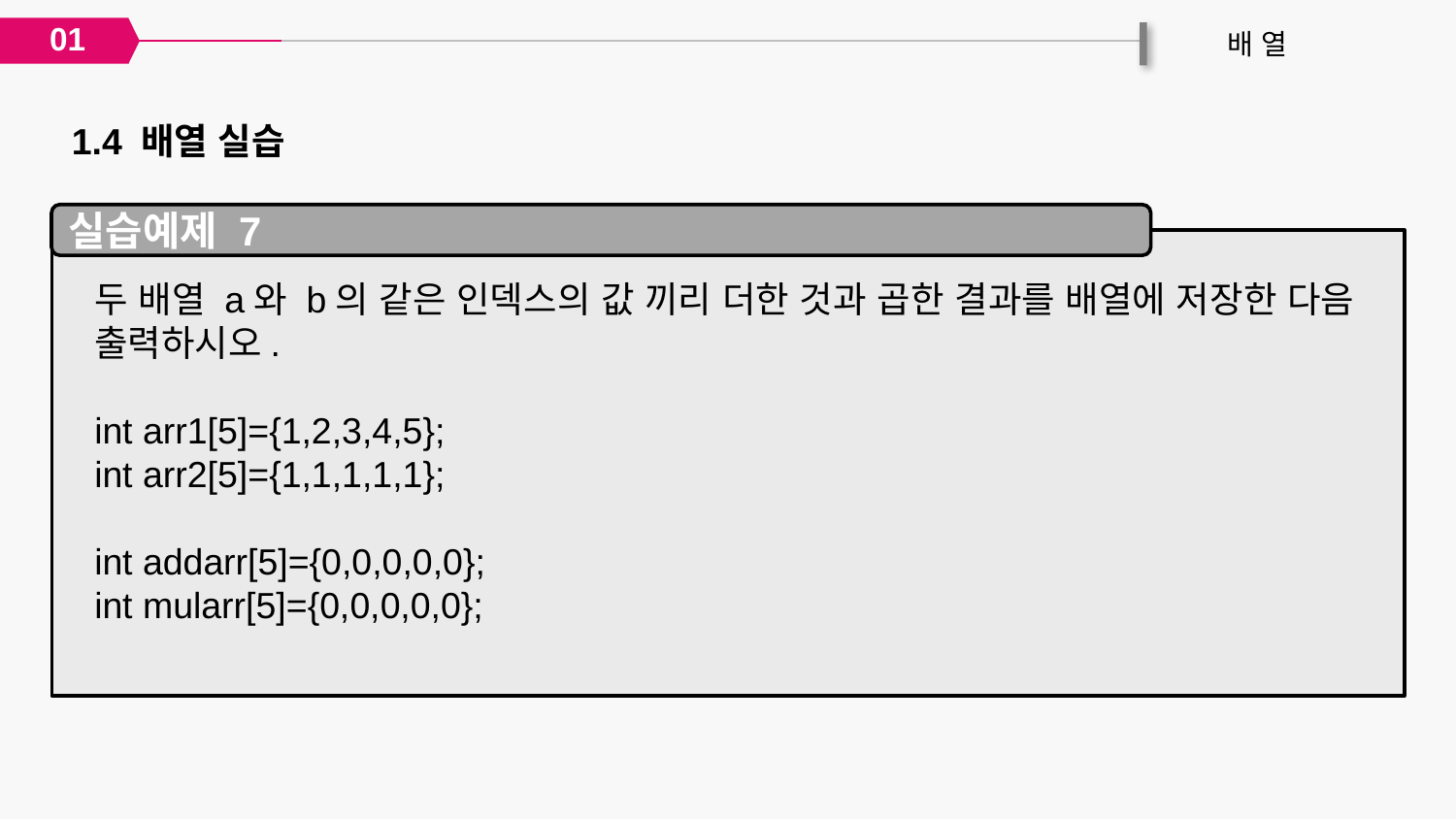

01

배 열

1.4 배열 실습
실습예제 7

두 배열 a와 b의 같은 인덱스의 값 끼리 더한 것과 곱한 결과를 배열에 저장한 다음 출력하시오.

int arr1[5]={1,2,3,4,5};
int arr2[5]={1,1,1,1,1};

int addarr[5]={0,0,0,0,0};
int mularr[5]={0,0,0,0,0};